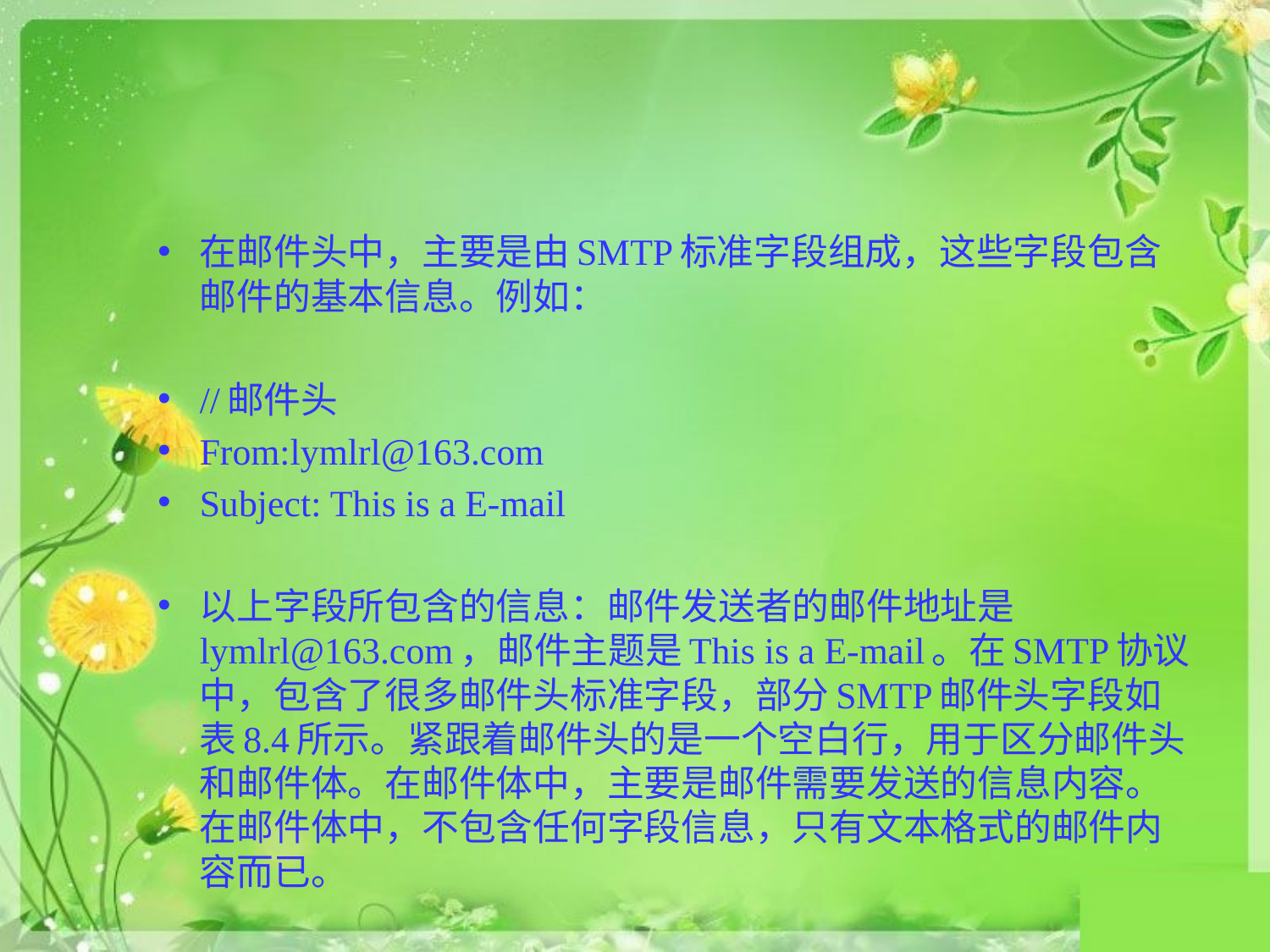

#
在邮件头中，主要是由SMTP标准字段组成，这些字段包含邮件的基本信息。例如：

//邮件头
From:lymlrl@163.com
Subject: This is a E-mail

以上字段所包含的信息：邮件发送者的邮件地址是lymlrl@163.com，邮件主题是This is a E-mail。在SMTP协议中，包含了很多邮件头标准字段，部分SMTP邮件头字段如表8.4所示。紧跟着邮件头的是一个空白行，用于区分邮件头和邮件体。在邮件体中，主要是邮件需要发送的信息内容。在邮件体中，不包含任何字段信息，只有文本格式的邮件内容而已。